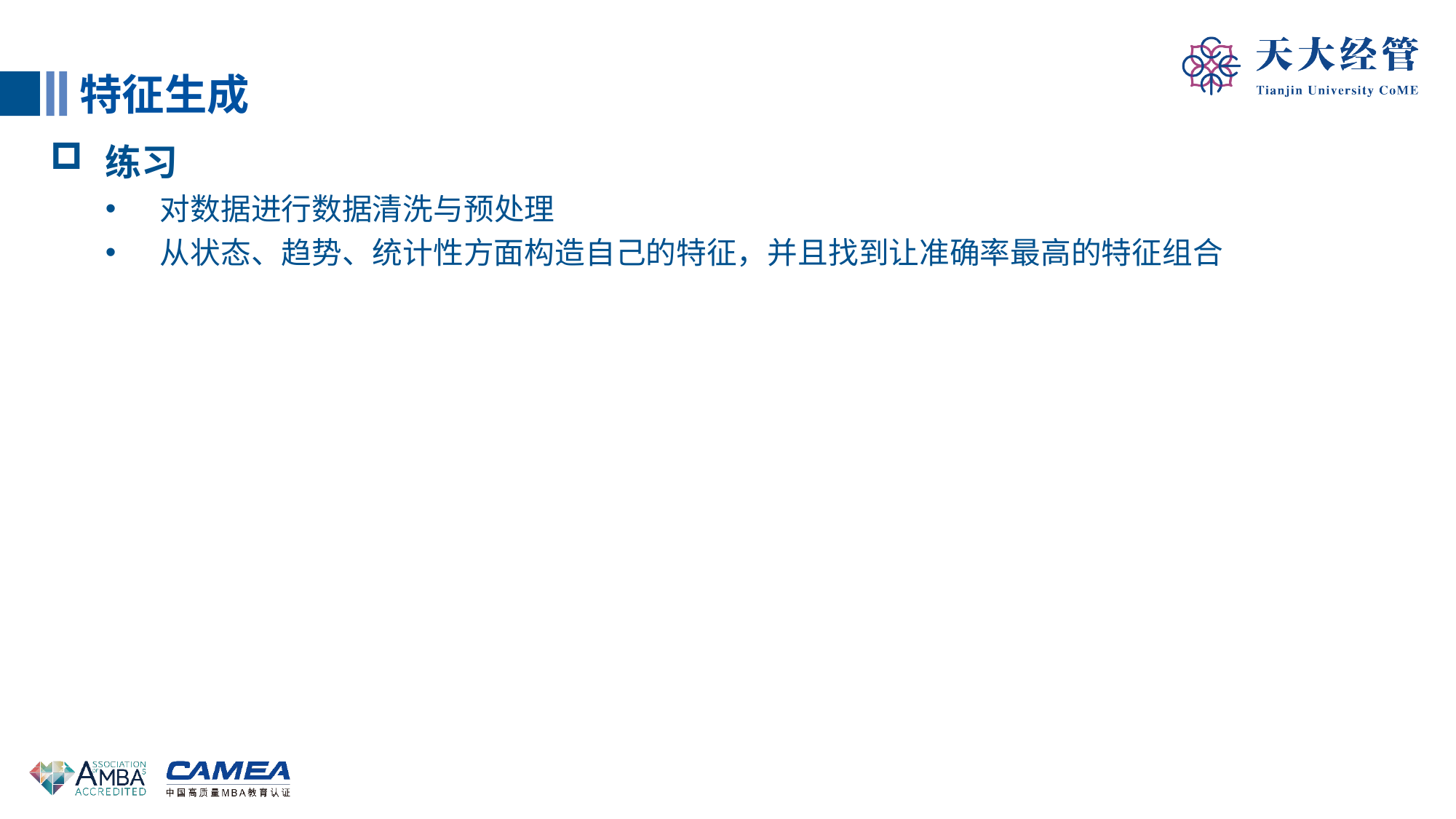

特征生成

练习
对数据进行数据清洗与预处理
从状态、趋势、统计性方面构造自己的特征，并且找到让准确率最高的特征组合